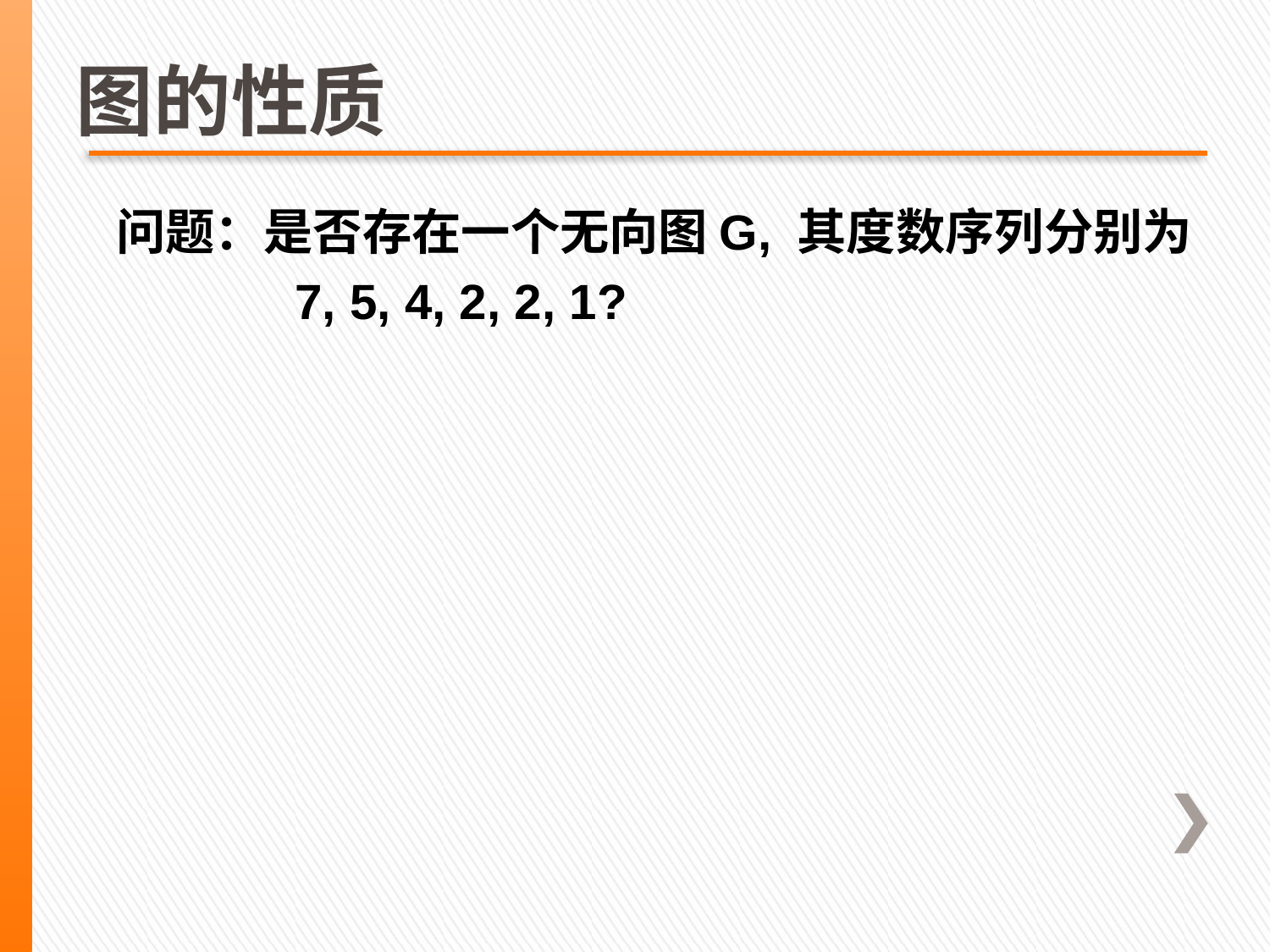

图的性质
问题：是否存在一个无向图G, 其度数序列分别为
             7, 5, 4, 2, 2, 1?